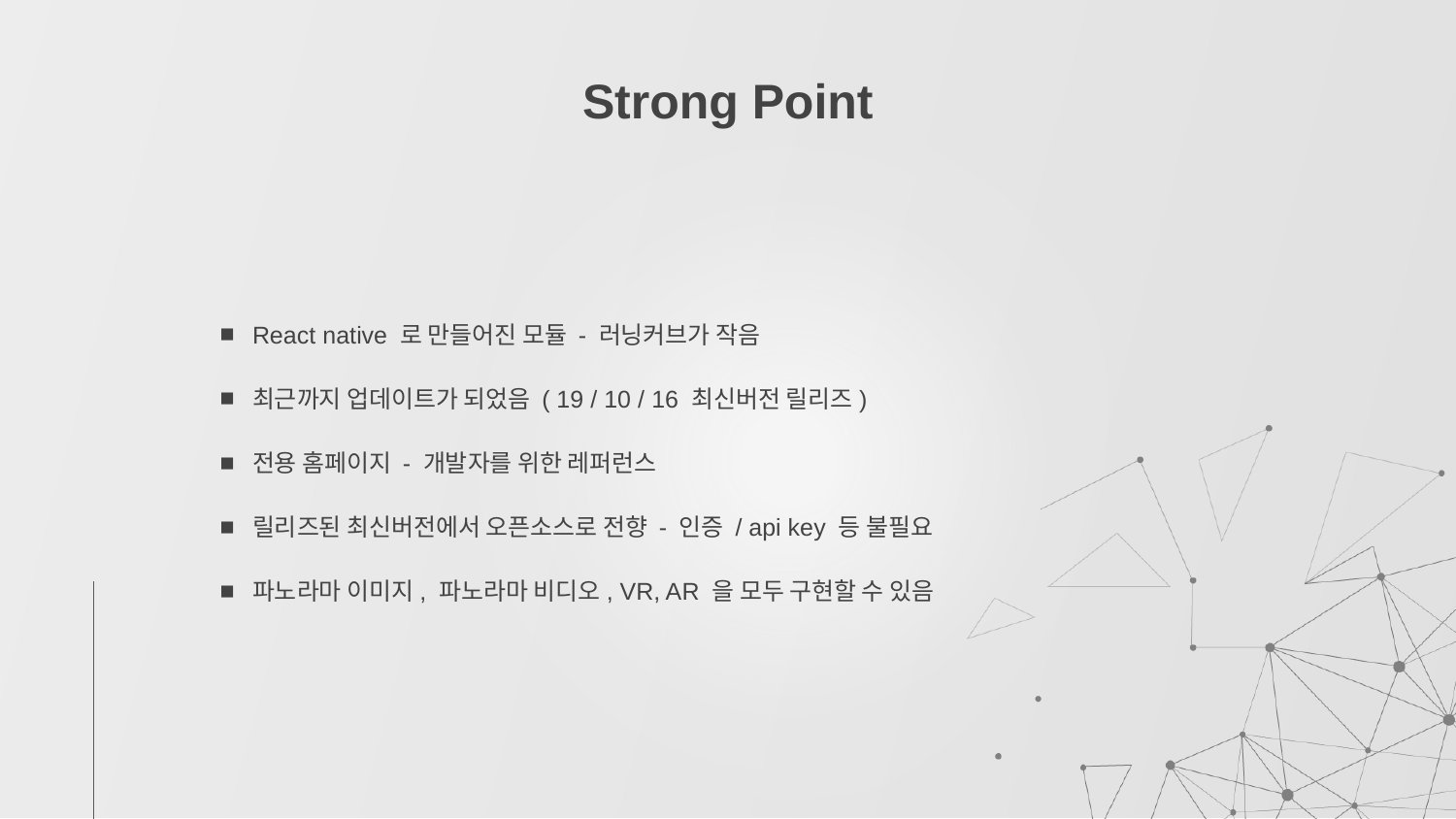

# Strong Point
React native 로 만들어진 모듈 - 러닝커브가 작음
최근까지 업데이트가 되었음 ( 19 / 10 / 16 최신버전 릴리즈)
전용 홈페이지 - 개발자를 위한 레퍼런스
릴리즈된 최신버전에서 오픈소스로 전향 - 인증 / api key 등 불필요
파노라마 이미지, 파노라마 비디오, VR, AR 을 모두 구현할 수 있음